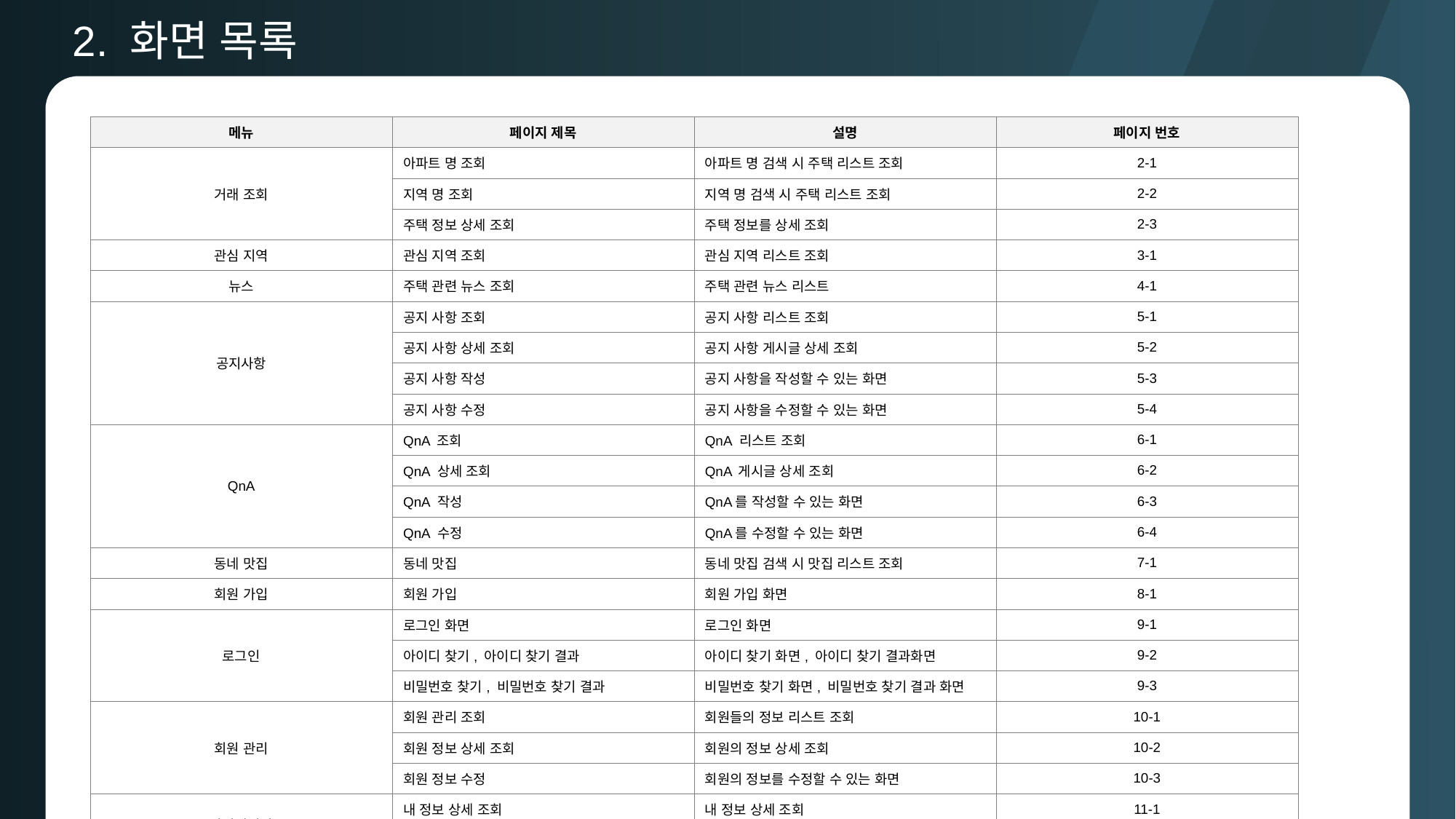

2. 화면 목록
| 메뉴 | 페이지 제목 | 설명 | 페이지 번호 |
| --- | --- | --- | --- |
| 거래 조회 | 아파트 명 조회 | 아파트 명 검색 시 주택 리스트 조회 | 2-1 |
|  | 지역 명 조회 | 지역 명 검색 시 주택 리스트 조회 | 2-2 |
|  | 주택 정보 상세 조회 | 주택 정보를 상세 조회 | 2-3 |
| 관심 지역 | 관심 지역 조회 | 관심 지역 리스트 조회 | 3-1 |
| 뉴스 | 주택 관련 뉴스 조회 | 주택 관련 뉴스 리스트 | 4-1 |
| 공지사항 | 공지 사항 조회 | 공지 사항 리스트 조회 | 5-1 |
| ㄴ | 공지 사항 상세 조회 | 공지 사항 게시글 상세 조회 | 5-2 |
|  | 공지 사항 작성 | 공지 사항을 작성할 수 있는 화면 | 5-3 |
|  | 공지 사항 수정 | 공지 사항을 수정할 수 있는 화면 | 5-4 |
| QnA | QnA 조회 | QnA 리스트 조회 | 6-1 |
|  | QnA 상세 조회 | QnA 게시글 상세 조회 | 6-2 |
|  | QnA 작성 | QnA를 작성할 수 있는 화면 | 6-3 |
|  | QnA 수정 | QnA를 수정할 수 있는 화면 | 6-4 |
| 동네 맛집 | 동네 맛집 | 동네 맛집 검색 시 맛집 리스트 조회 | 7-1 |
| 회원 가입 | 회원 가입 | 회원 가입 화면 | 8-1 |
| 로그인 | 로그인 화면 | 로그인 화면 | 9-1 |
|  | 아이디 찾기, 아이디 찾기 결과 | 아이디 찾기 화면, 아이디 찾기 결과화면 | 9-2 |
|  | 비밀번호 찾기, 비밀번호 찾기 결과 | 비밀번호 찾기 화면, 비밀번호 찾기 결과 화면 | 9-3 |
| 회원 관리 | 회원 관리 조회 | 회원들의 정보 리스트 조회 | 10-1 |
|  | 회원 정보 상세 조회 | 회원의 정보 상세 조회 | 10-2 |
|  | 회원 정보 수정 | 회원의 정보를 수정할 수 있는 화면 | 10-3 |
| 마이페이지 | 내 정보 상세 조회 | 내 정보 상세 조회 | 11-1 |
|  | 내 정보 수정 | 내 정보를 수정할 수 있는 화면 | 11-2 |